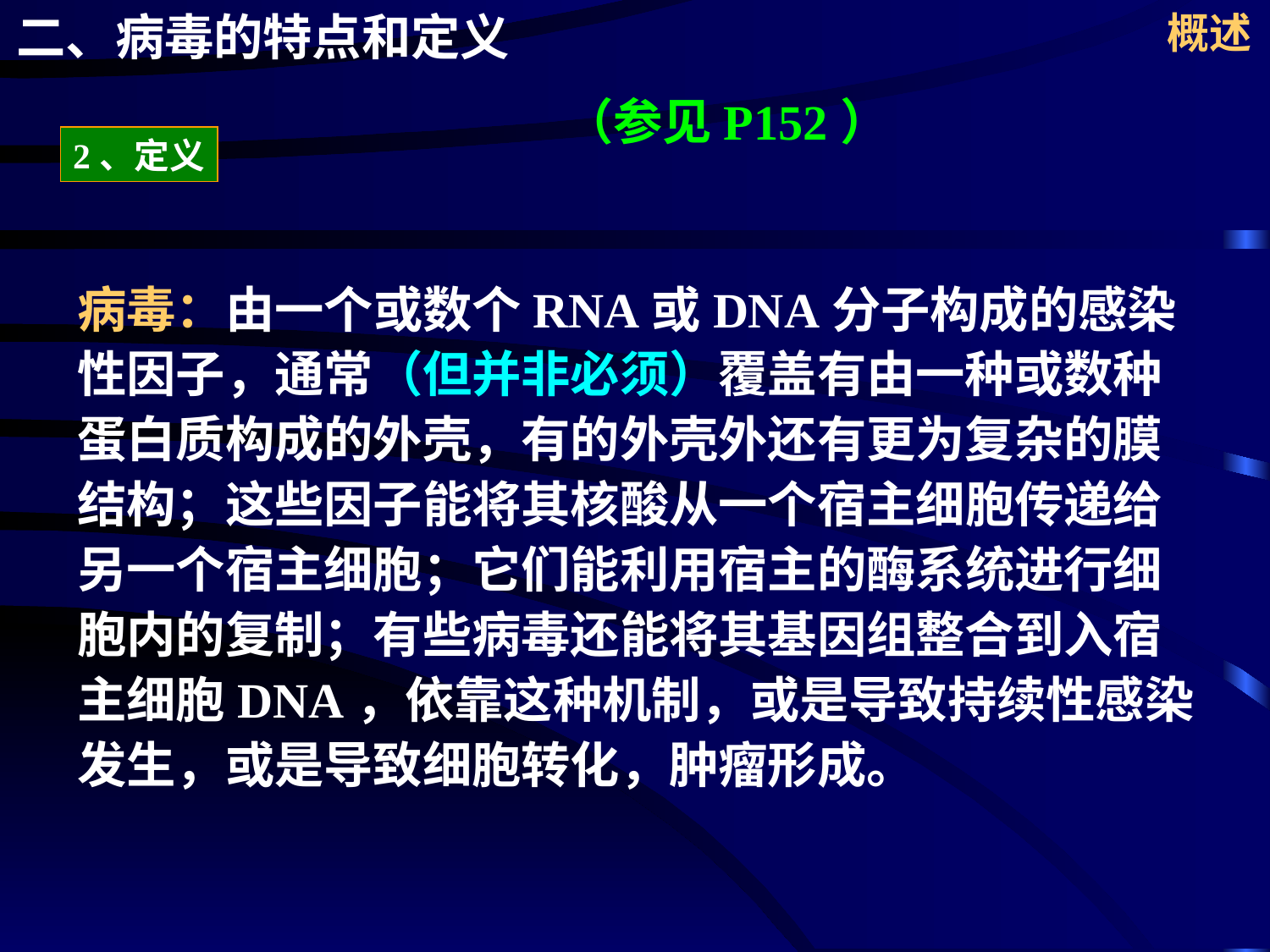

二、病毒的特点和定义
概述
（参见P152）
2、定义
病毒：由一个或数个RNA或DNA分子构成的感染性因子，通常（但并非必须）覆盖有由一种或数种蛋白质构成的外壳，有的外壳外还有更为复杂的膜结构；这些因子能将其核酸从一个宿主细胞传递给另一个宿主细胞；它们能利用宿主的酶系统进行细胞内的复制；有些病毒还能将其基因组整合到入宿主细胞DNA，依靠这种机制，或是导致持续性感染发生，或是导致细胞转化，肿瘤形成。